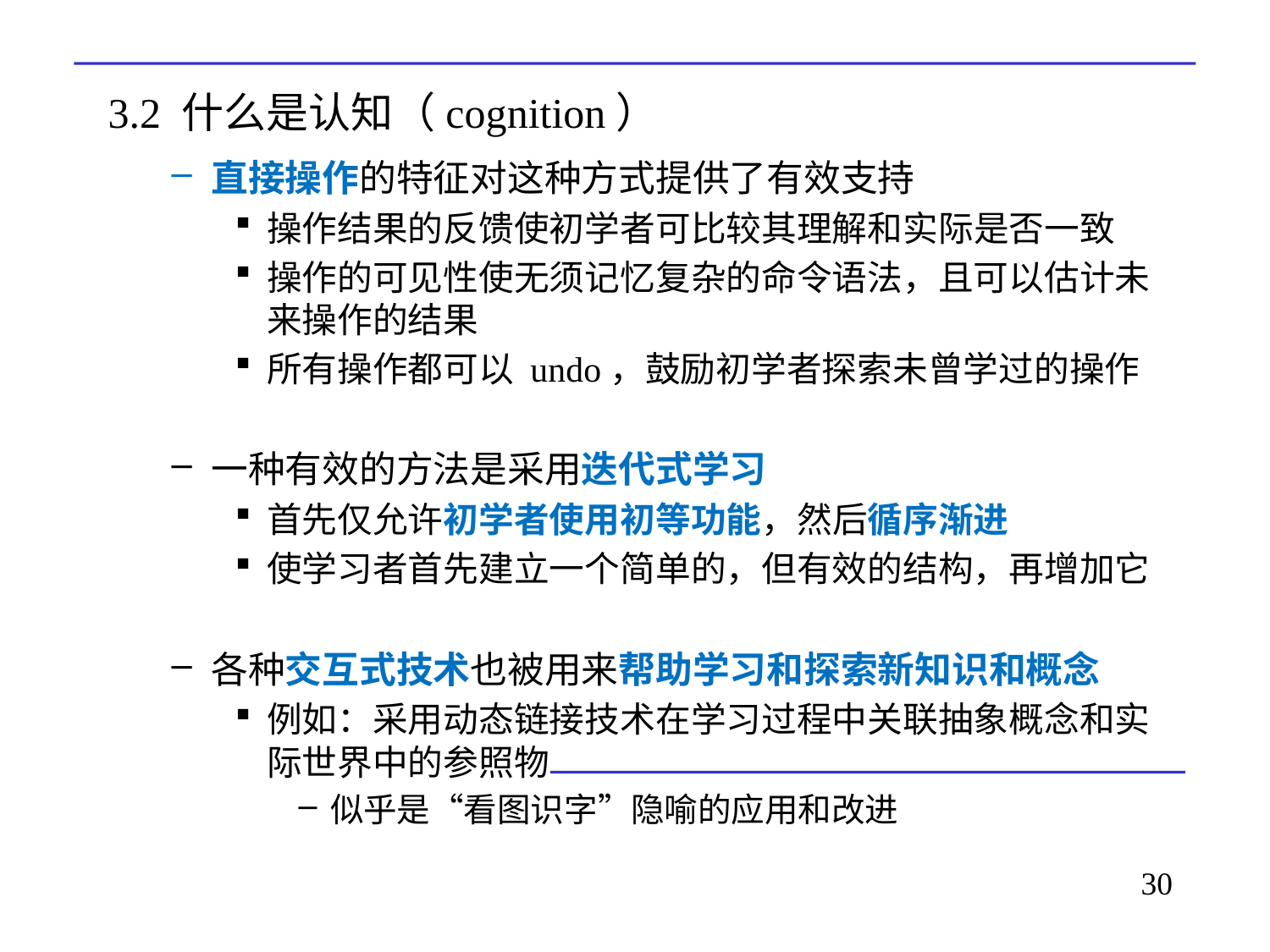

# 3.2 什么是认知（cognition）
直接操作的特征对这种方式提供了有效支持
操作结果的反馈使初学者可比较其理解和实际是否一致
操作的可见性使无须记忆复杂的命令语法，且可以估计未来操作的结果
所有操作都可以 undo，鼓励初学者探索未曾学过的操作

一种有效的方法是采用迭代式学习
首先仅允许初学者使用初等功能，然后循序渐进
使学习者首先建立一个简单的，但有效的结构，再增加它

各种交互式技术也被用来帮助学习和探索新知识和概念
例如：采用动态链接技术在学习过程中关联抽象概念和实际世界中的参照物
似乎是“看图识字”隐喻的应用和改进
30